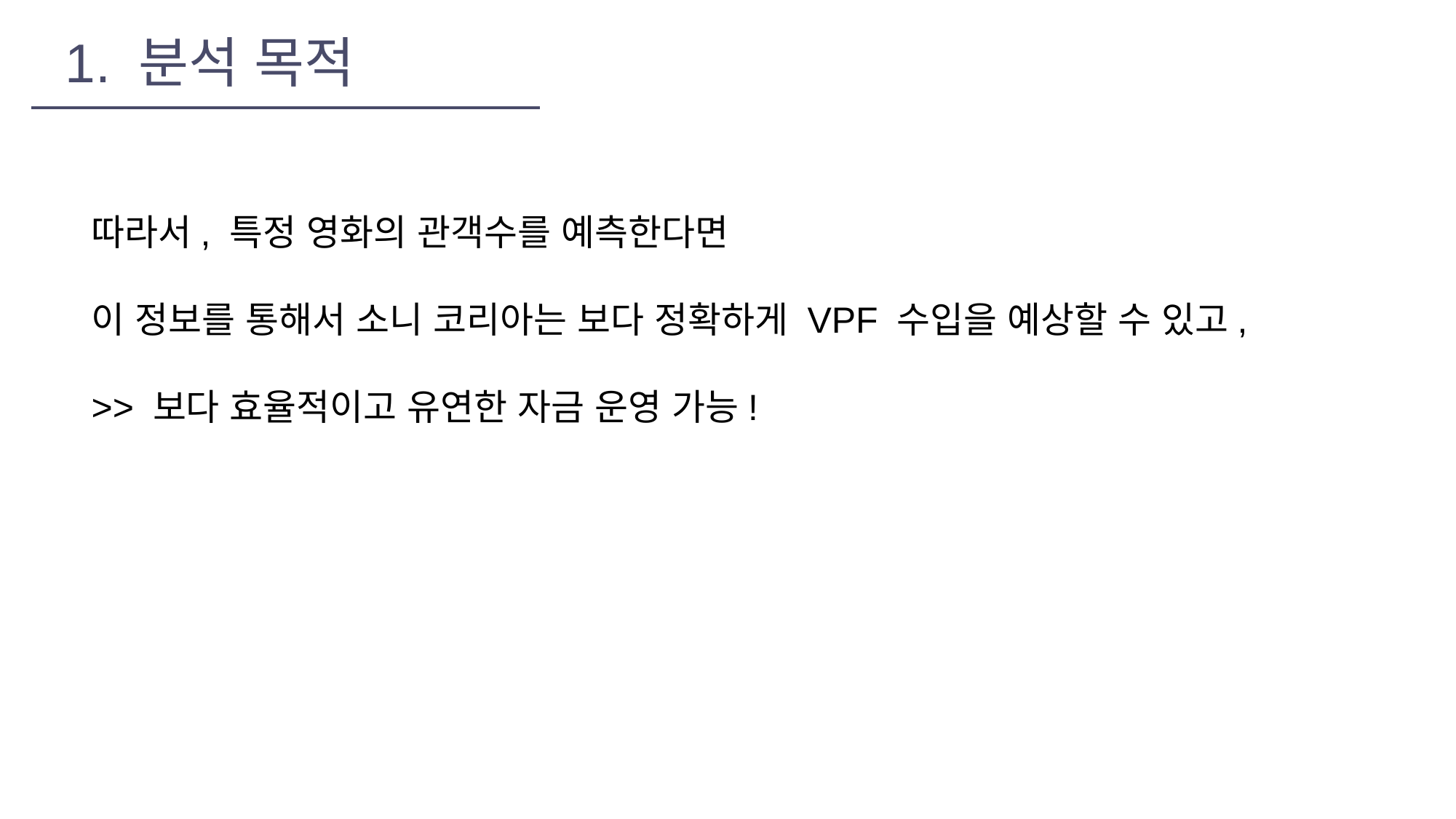

1. 분석 목적
따라서, 특정 영화의 관객수를 예측한다면

이 정보를 통해서 소니 코리아는 보다 정확하게 VPF 수입을 예상할 수 있고,

>> 보다 효율적이고 유연한 자금 운영 가능!